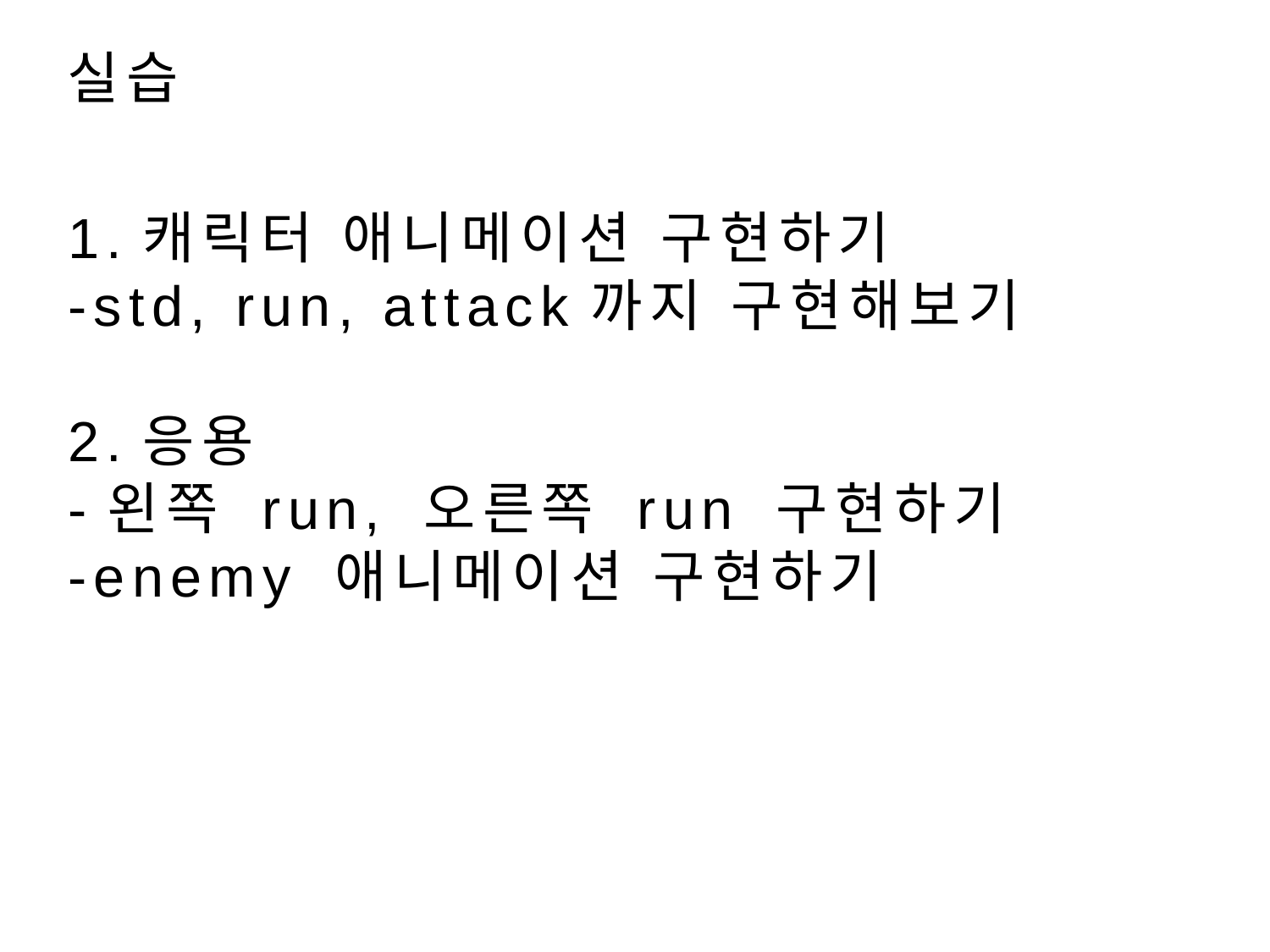

실습
1.캐릭터 애니메이션 구현하기
-std, run, attack까지 구현해보기

2.응용
-왼쪽 run, 오른쪽 run 구현하기
-enemy 애니메이션 구현하기